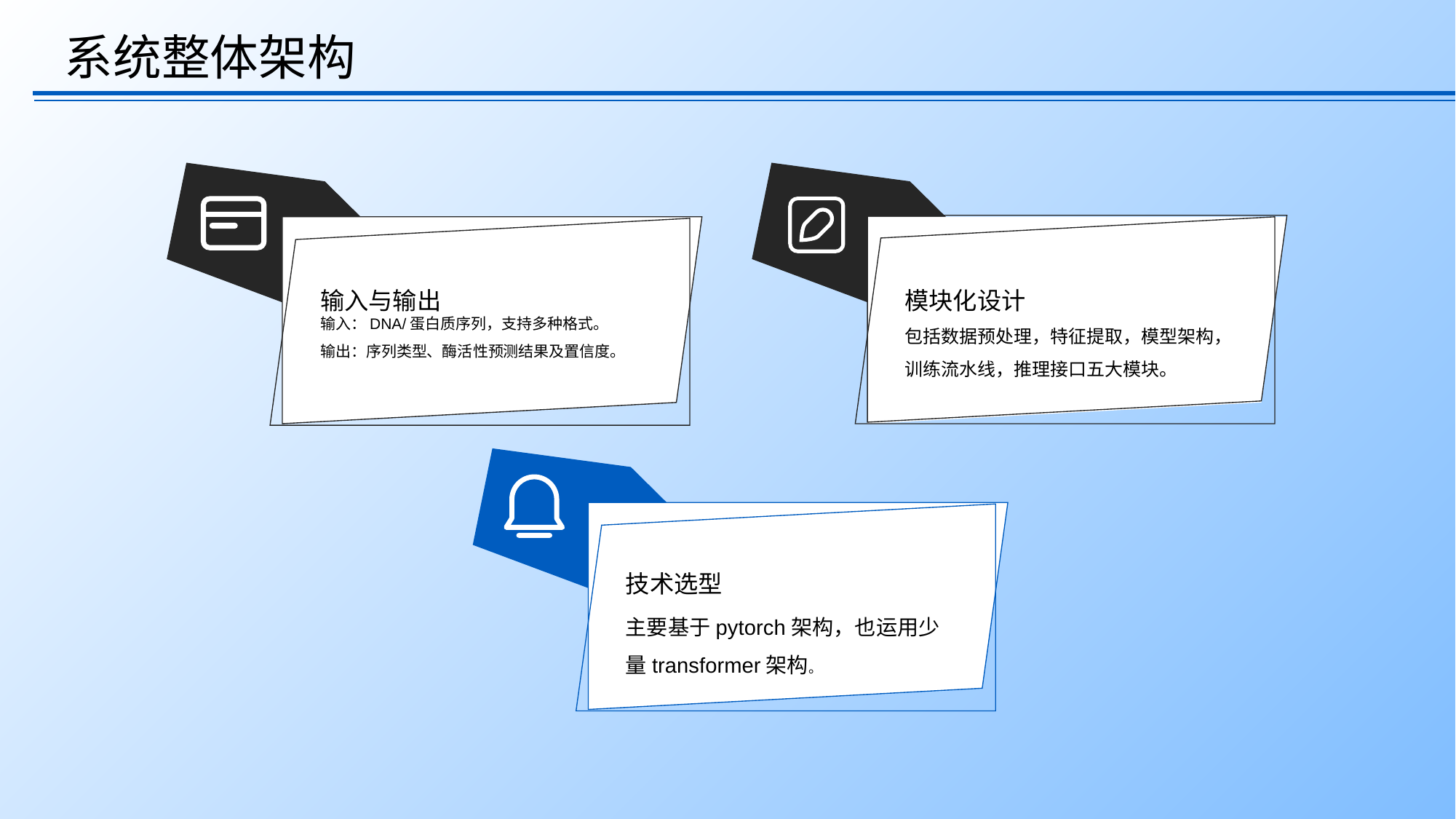

系统整体架构

输入与输出
模块化设计
输入：DNA/蛋白质序列，支持多种格式。
输出：序列类型、酶活性预测结果及置信度。
包括数据预处理，特征提取，模型架构，训练流水线，推理接口五大模块。

技术选型
主要基于pytorch架构，也运用少量transformer架构。